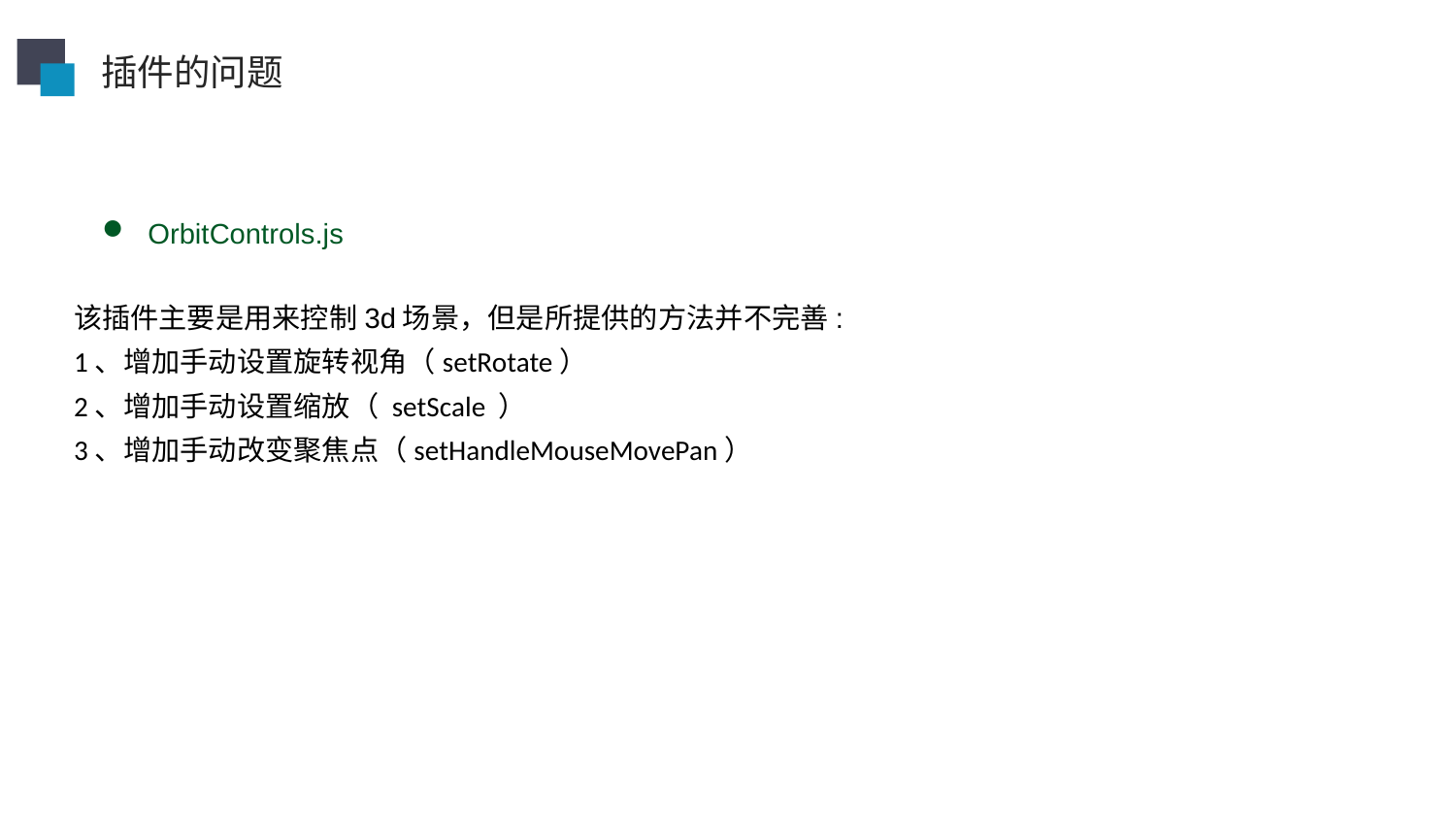

插件的问题
OrbitControls.js
该插件主要是用来控制3d场景，但是所提供的方法并不完善:
1、增加手动设置旋转视角（setRotate）
2、增加手动设置缩放（ setScale ）
3、增加手动改变聚焦点（setHandleMouseMovePan）